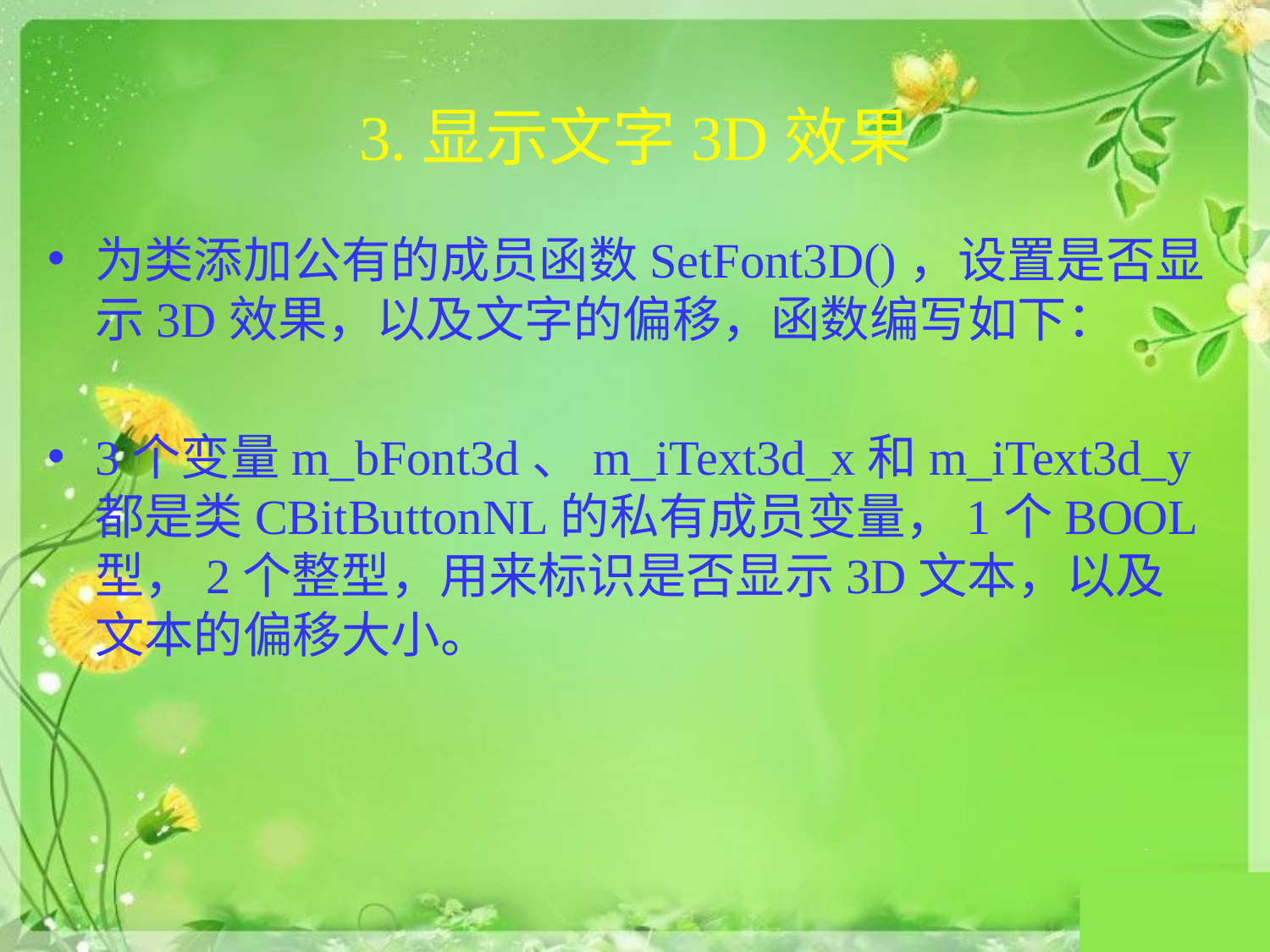

# 3.显示文字3D效果
为类添加公有的成员函数SetFont3D()，设置是否显示3D效果，以及文字的偏移，函数编写如下：

3个变量m_bFont3d、m_iText3d_x和m_iText3d_y都是类CBitButtonNL的私有成员变量，1个BOOL型，2个整型，用来标识是否显示3D文本，以及文本的偏移大小。